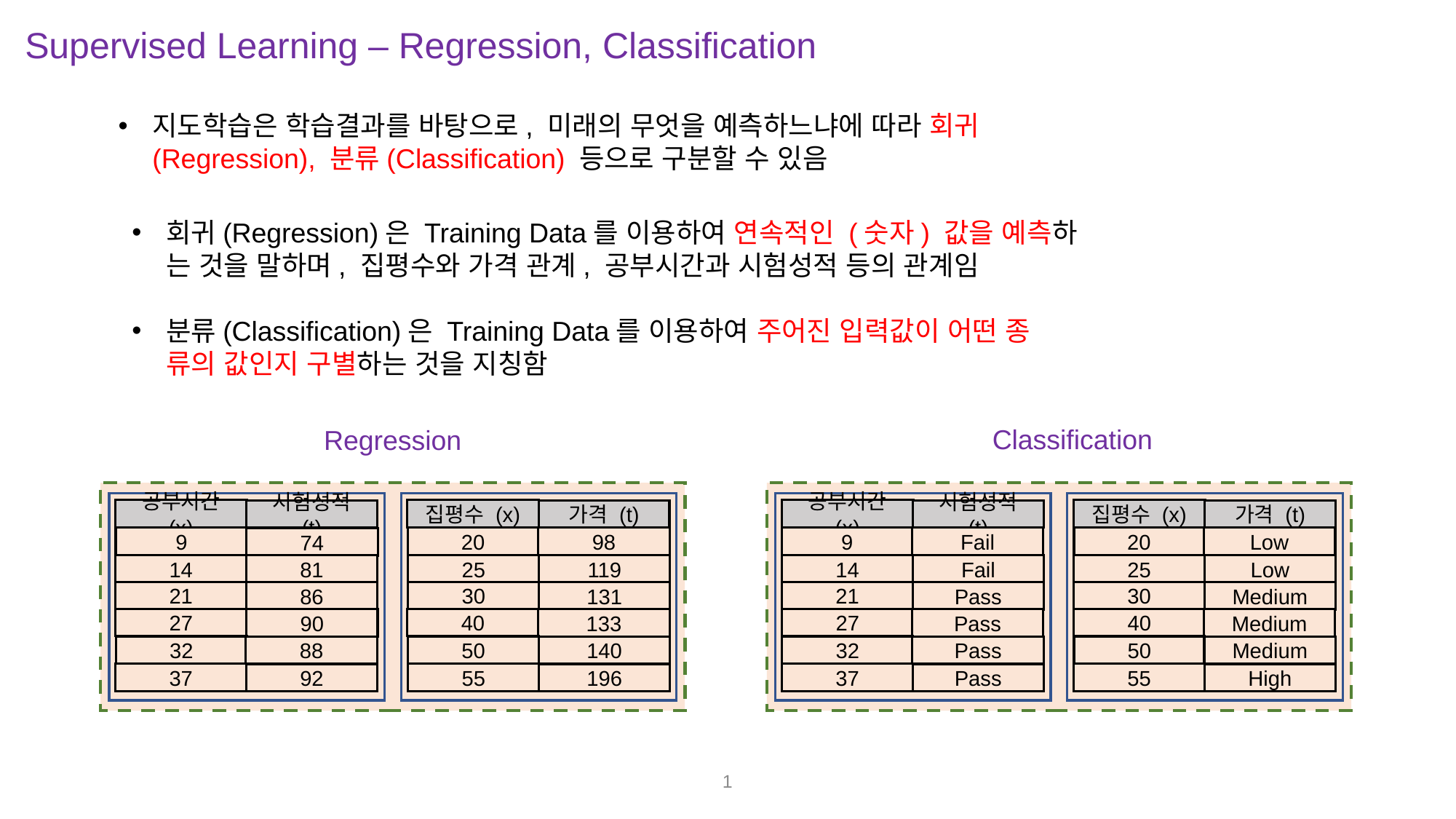

Supervised Learning – Regression, Classification
지도학습은 학습결과를 바탕으로, 미래의 무엇을 예측하느냐에 따라 회귀
(Regression), 분류(Classification) 등으로 구분할 수 있음
회귀(Regression)은 Training Data를 이용하여 연속적인 (숫자) 값을 예측하
는 것을 말하며, 집평수와 가격 관계, 공부시간과 시험성적 등의 관계임
분류(Classification)은 Training Data를 이용하여 주어진 입력값이 어떤 종
류의 값인지 구별하는 것을 지칭함
Classification
Regression

공부시간 (x)
시험성적 (t)
9
74
81
14
21
86
27
90
32
88
37
92

집평수 (x)
가격 (t)
98
20
119
25
30
131
40
133
50
140
55
196

공부시간 (x)
시험성적 (t)
Fail
9
Fail
14
21
Pass
27
Pass
32
Pass
37
Pass

집평수 (x)
가격 (t)
Low
20
Low
25
30
Medium
40
Medium
50
Medium
55
High
1